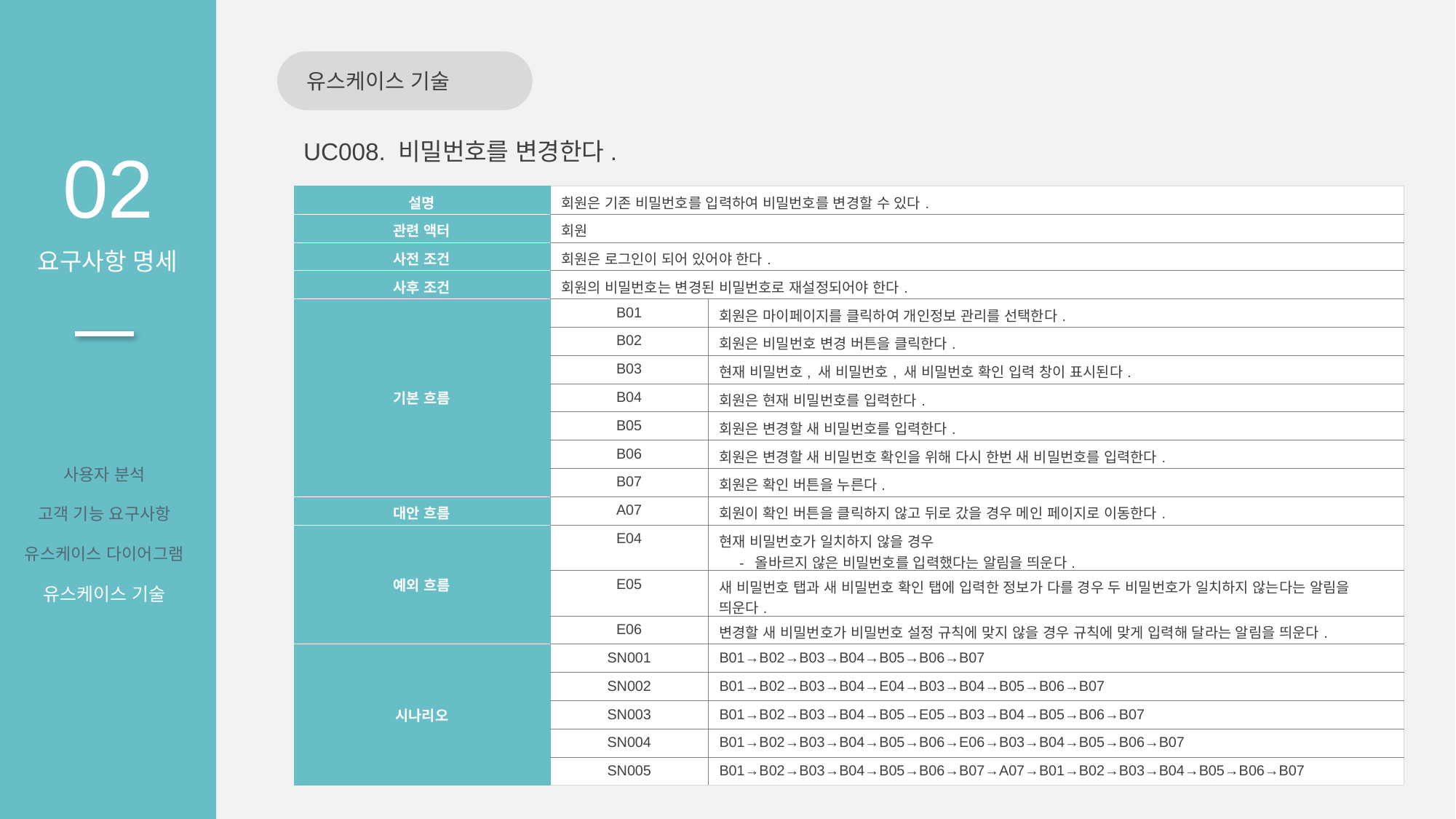

유스케이스 기술
02
요구사항 명세
UC008. 비밀번호를 변경한다.
| 설명 | 회원은 기존 비밀번호를 입력하여 비밀번호를 변경할 수 있다. |  |
| --- | --- | --- |
| 관련 액터 | 회원 |  |
| 사전 조건 | 회원은 로그인이 되어 있어야 한다. |  |
| 사후 조건 | 회원의 비밀번호는 변경된 비밀번호로 재설정되어야 한다. |  |
| 기본 흐름 | B01 | 회원은 마이페이지를 클릭하여 개인정보 관리를 선택한다. |
|  | B02 | 회원은 비밀번호 변경 버튼을 클릭한다. |
|  | B03 | 현재 비밀번호, 새 비밀번호, 새 비밀번호 확인 입력 창이 표시된다. |
|  | B04 | 회원은 현재 비밀번호를 입력한다. |
|  | B05 | 회원은 변경할 새 비밀번호를 입력한다. |
|  | B06 | 회원은 변경할 새 비밀번호 확인을 위해 다시 한번 새 비밀번호를 입력한다. |
|  | B07 | 회원은 확인 버튼을 누른다. |
| 대안 흐름 | A07 | 회원이 확인 버튼을 클릭하지 않고 뒤로 갔을 경우 메인 페이지로 이동한다. |
| 예외 흐름 | E04 | 현재 비밀번호가 일치하지 않을 경우 - 올바르지 않은 비밀번호를 입력했다는 알림을 띄운다. |
|  | E05 | 새 비밀번호 탭과 새 비밀번호 확인 탭에 입력한 정보가 다를 경우 두 비밀번호가 일치하지 않는다는 알림을 띄운다. |
|  | E06 | 변경할 새 비밀번호가 비밀번호 설정 규칙에 맞지 않을 경우 규칙에 맞게 입력해 달라는 알림을 띄운다. |
| 시나리오 | SN001 | B01→B02→B03→B04→B05→B06→B07 |
|  | SN002 | B01→B02→B03→B04→E04→B03→B04→B05→B06→B07 |
|  | SN003 | B01→B02→B03→B04→B05→E05→B03→B04→B05→B06→B07 |
|  | SN004 | B01→B02→B03→B04→B05→B06→E06→B03→B04→B05→B06→B07 |
|  | SN005 | B01→B02→B03→B04→B05→B06→B07→A07→B01→B02→B03→B04→B05→B06→B07 |
사용자 분석
고객 기능 요구사항
유스케이스 다이어그램
유스케이스 기술